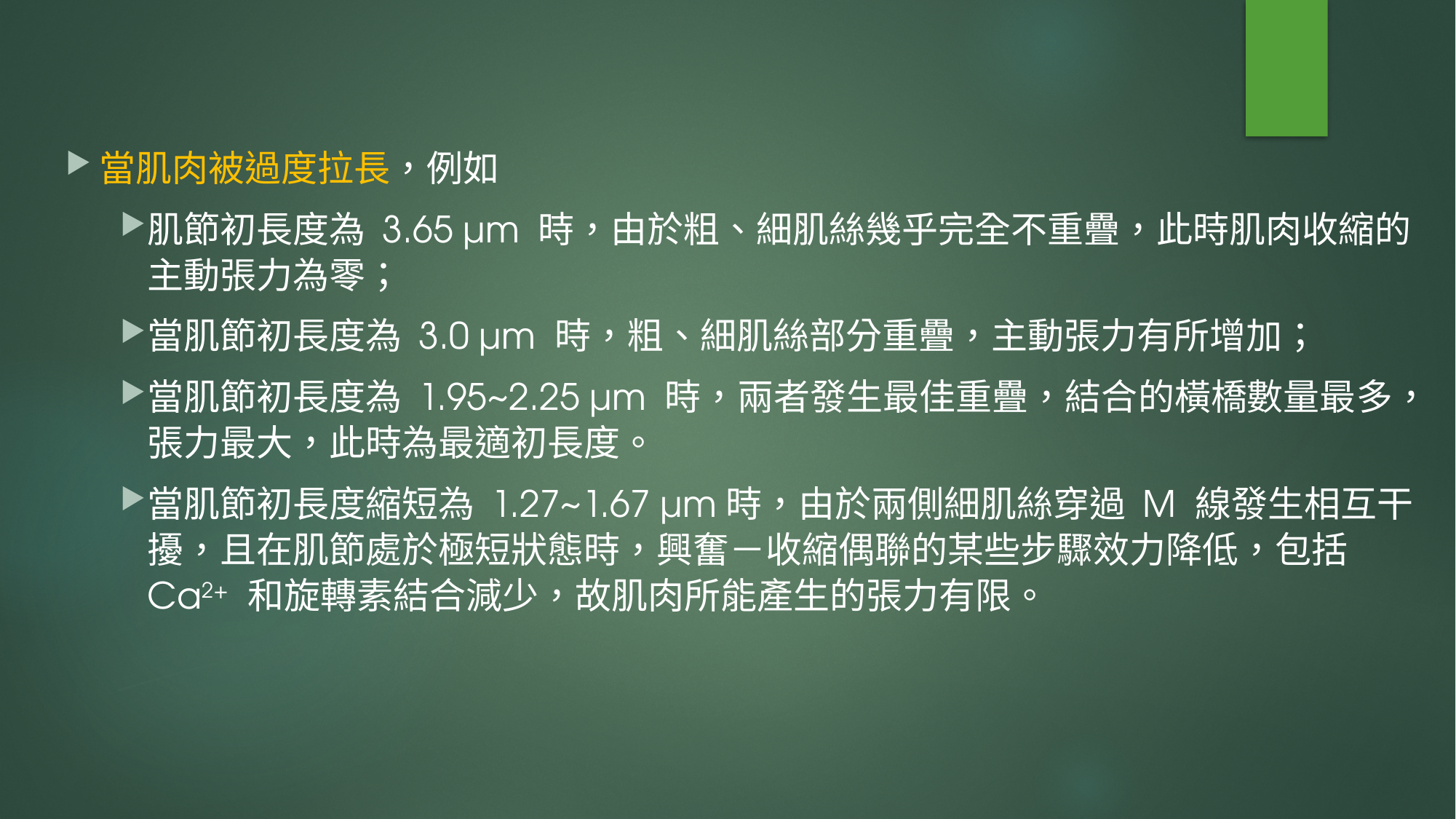

當肌肉被過度拉長，例如
肌節初長度為 3.65 μm 時，由於粗、細肌絲幾乎完全不重疊，此時肌肉收縮的主動張力為零；
當肌節初長度為 3.0 μm 時，粗、細肌絲部分重疊，主動張力有所增加；
當肌節初長度為 1.95~2.25 μm 時，兩者發生最佳重疊，結合的橫橋數量最多，張力最大，此時為最適初長度。
當肌節初長度縮短為 1.27~1.67 μm時，由於兩側細肌絲穿過 M 線發生相互干擾，且在肌節處於極短狀態時，興奮－收縮偶聯的某些步驟效力降低，包括 Ca2+ 和旋轉素結合減少，故肌肉所能產生的張力有限。